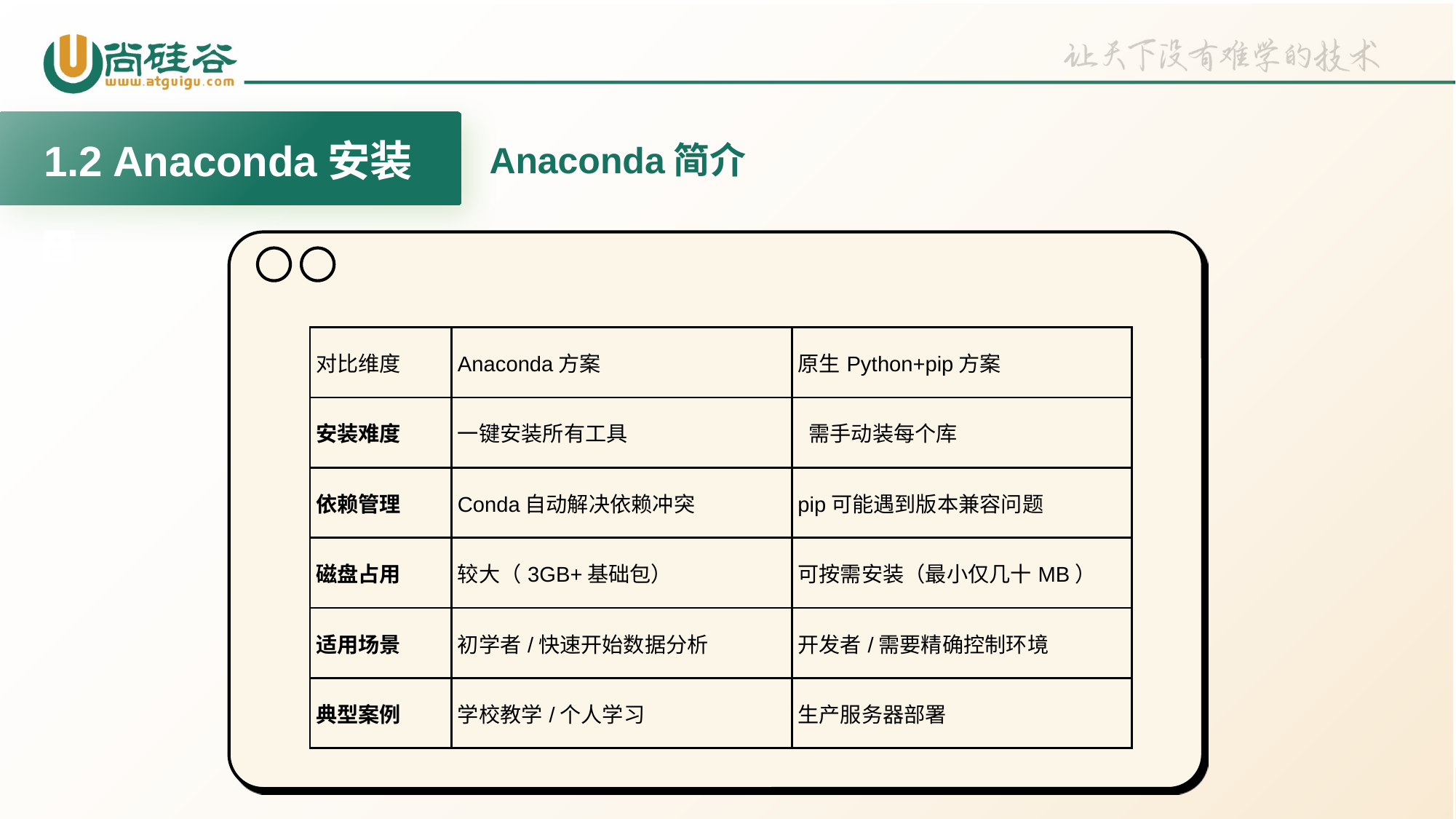

1.2 Anaconda安装

Anaconda简介

| 对比维度 | Anaconda方案 | 原生Python+pip方案 |
| --- | --- | --- |
| 安装难度 | 一键安装所有工具 | 需手动装每个库 |
| 依赖管理 | Conda自动解决依赖冲突 | pip可能遇到版本兼容问题 |
| 磁盘占用 | 较大（3GB+基础包） | 可按需安装（最小仅几十MB） |
| 适用场景 | 初学者/快速开始数据分析 | 开发者/需要精确控制环境 |
| 典型案例 | 学校教学/个人学习 | 生产服务器部署 |